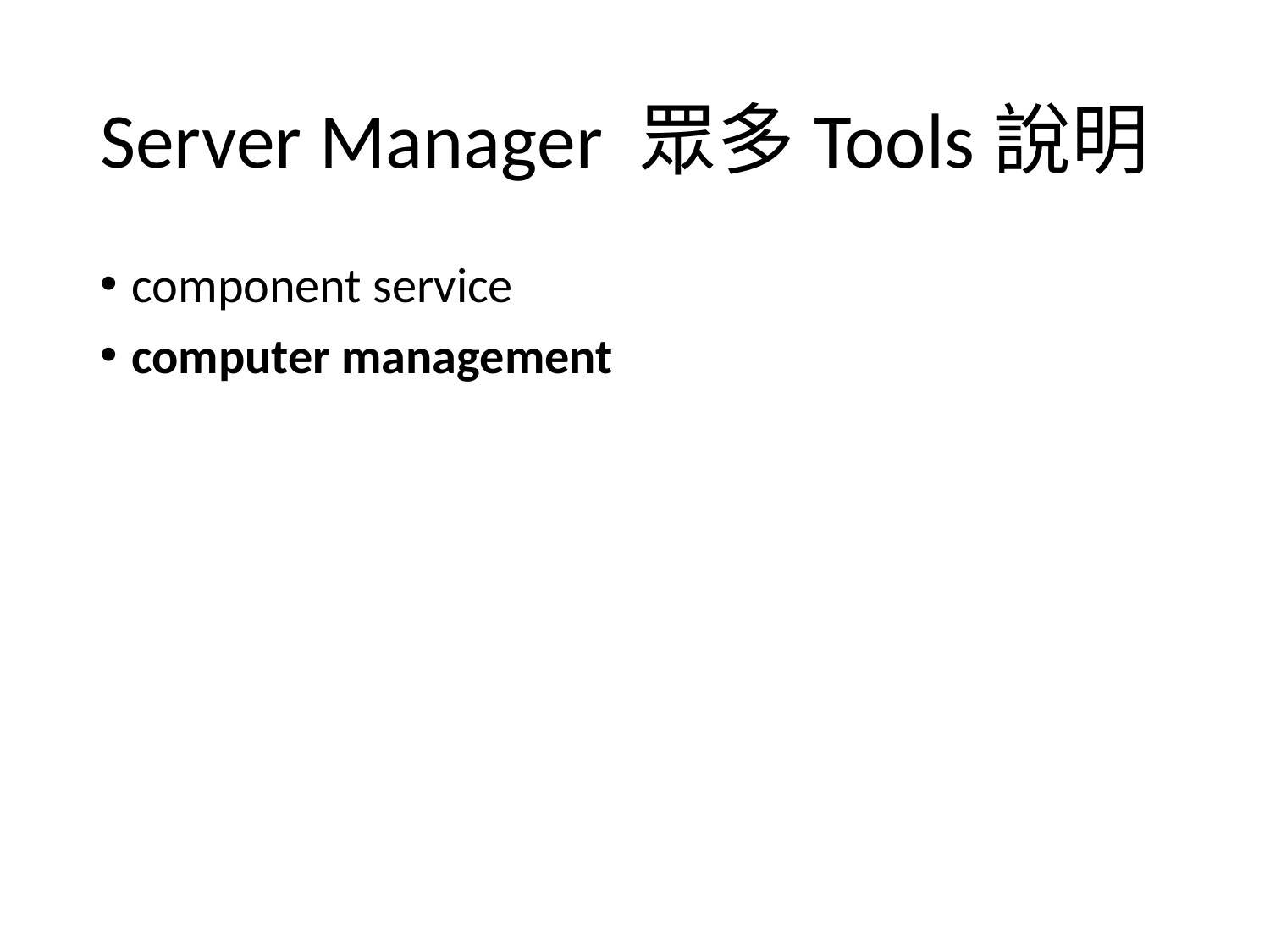

# Server Manager 眾多Tools說明
component service
computer management